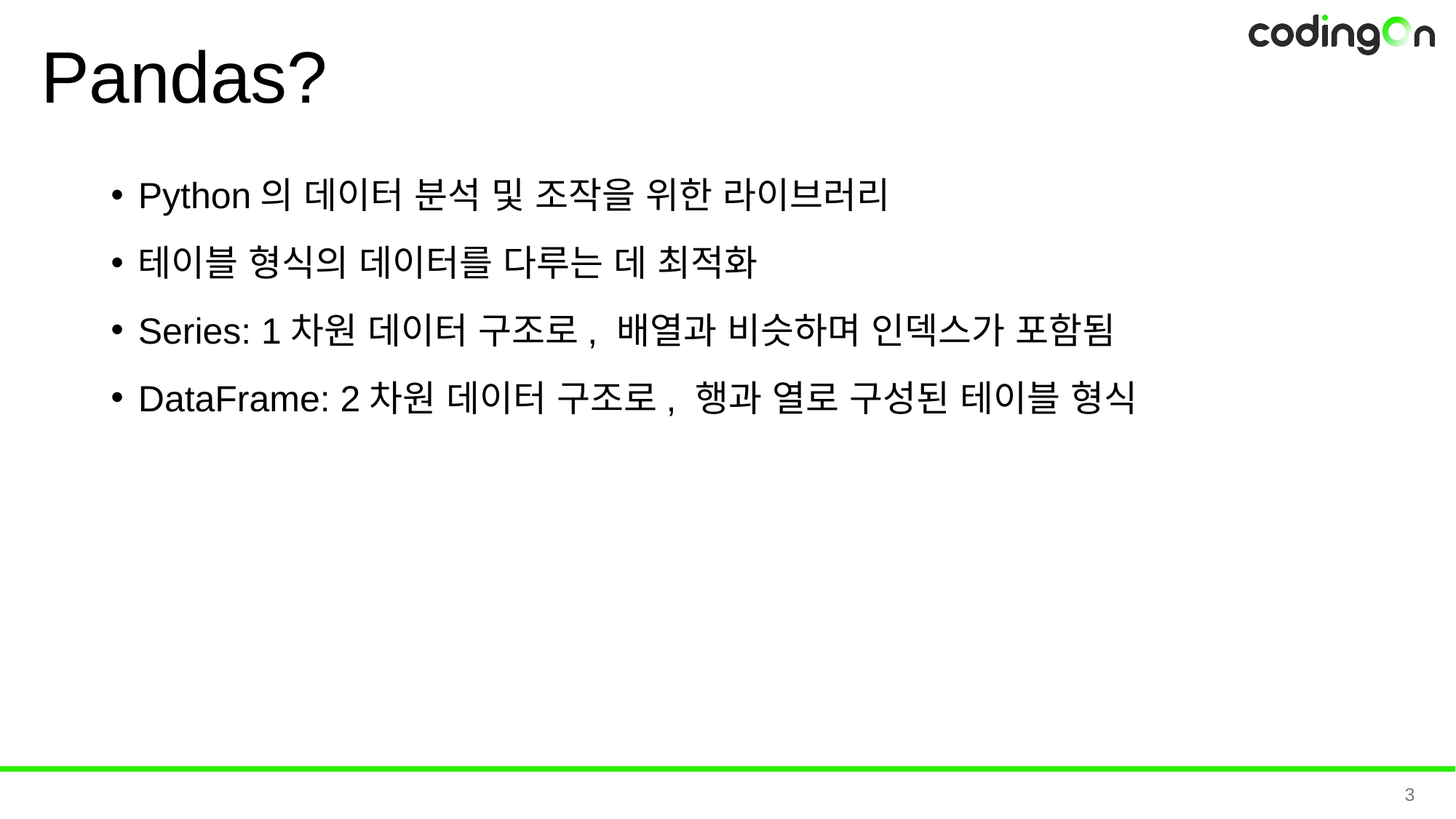

# Pandas?
Python의 데이터 분석 및 조작을 위한 라이브러리
테이블 형식의 데이터를 다루는 데 최적화
Series: 1차원 데이터 구조로, 배열과 비슷하며 인덱스가 포함됨
DataFrame: 2차원 데이터 구조로, 행과 열로 구성된 테이블 형식
3